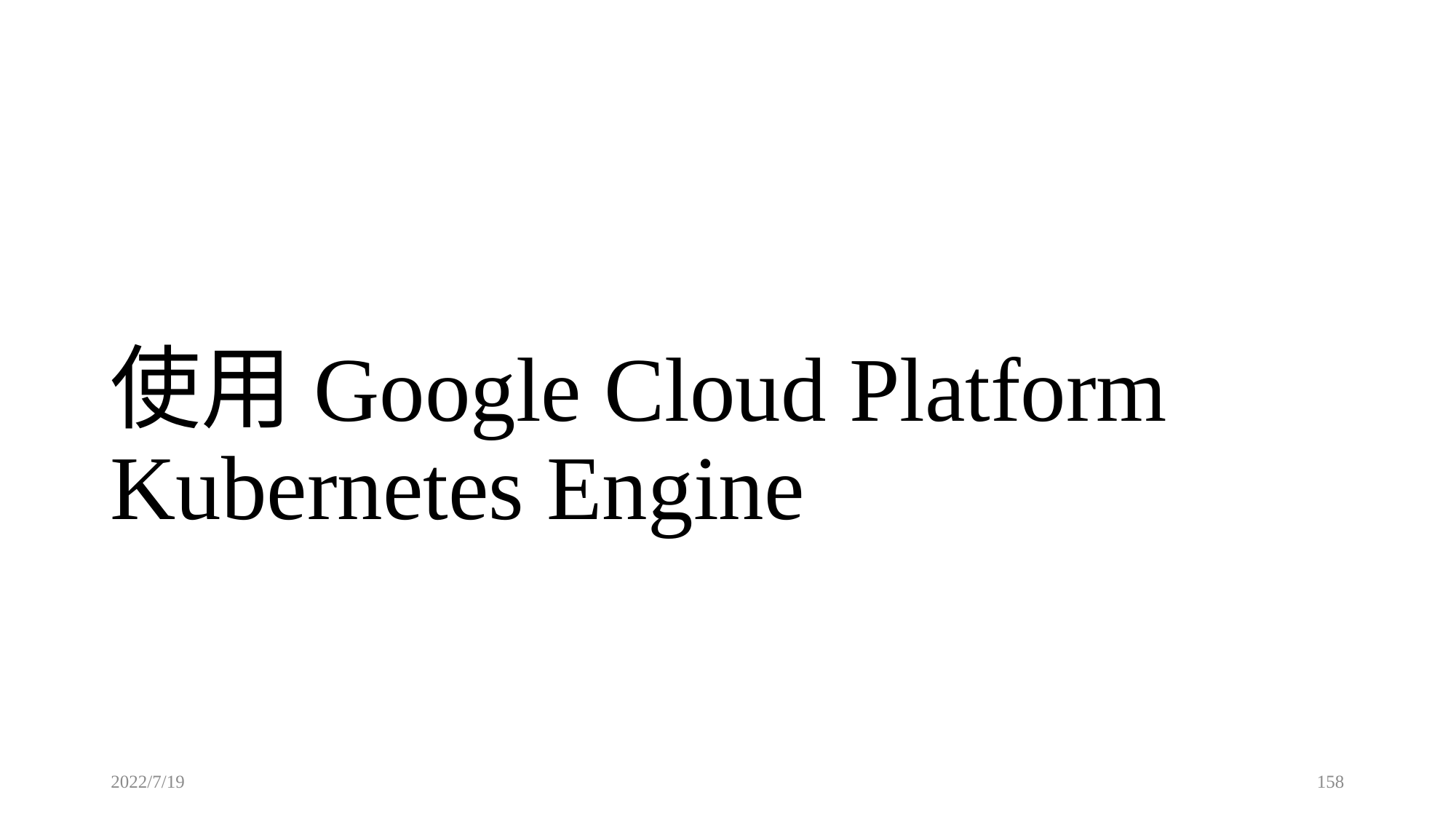

# 使用Google Cloud Platform Kubernetes Engine

2022/7/19
158